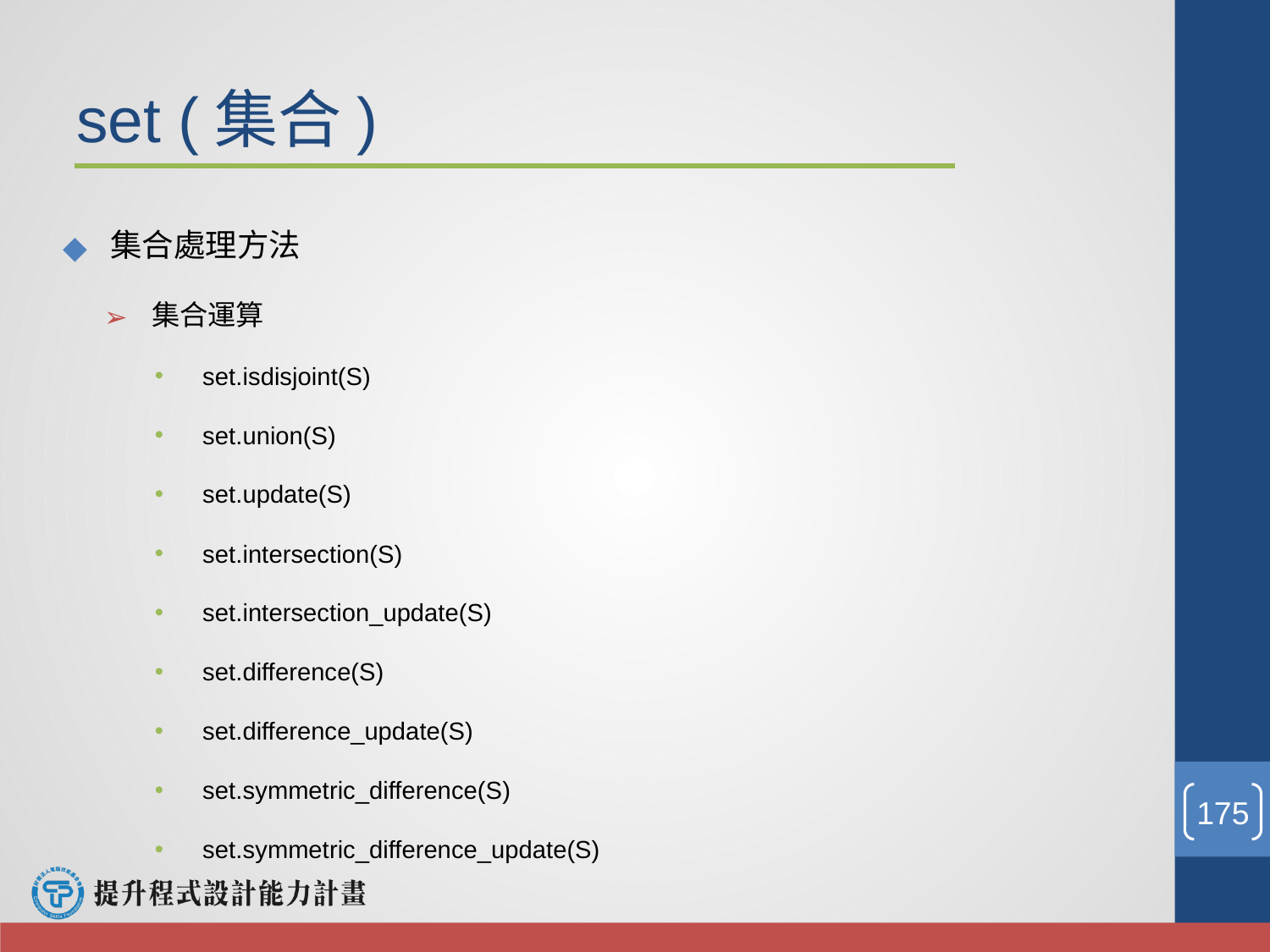

# set (集合)
集合處理方法
集合運算
set.isdisjoint(S)
set.union(S)
set.update(S)
set.intersection(S)
set.intersection_update(S)
set.difference(S)
set.difference_update(S)
set.symmetric_difference(S)
set.symmetric_difference_update(S)

175